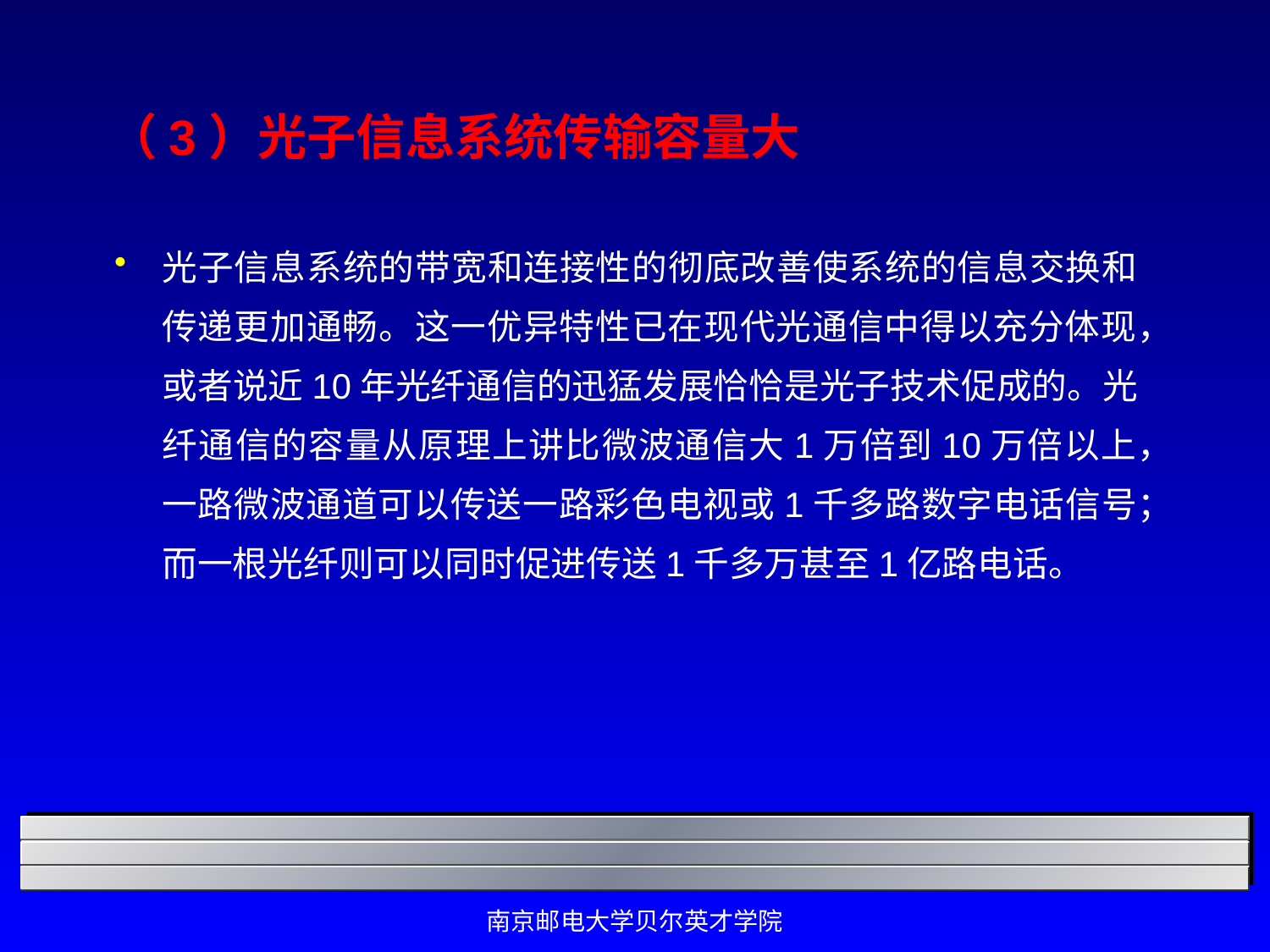

# （3）光子信息系统传输容量大
光子信息系统的带宽和连接性的彻底改善使系统的信息交换和传递更加通畅。这一优异特性已在现代光通信中得以充分体现，或者说近10年光纤通信的迅猛发展恰恰是光子技术促成的。光纤通信的容量从原理上讲比微波通信大1万倍到10万倍以上，一路微波通道可以传送一路彩色电视或1千多路数字电话信号；而一根光纤则可以同时促进传送1千多万甚至1亿路电话。

南京邮电大学贝尔英才学院
24